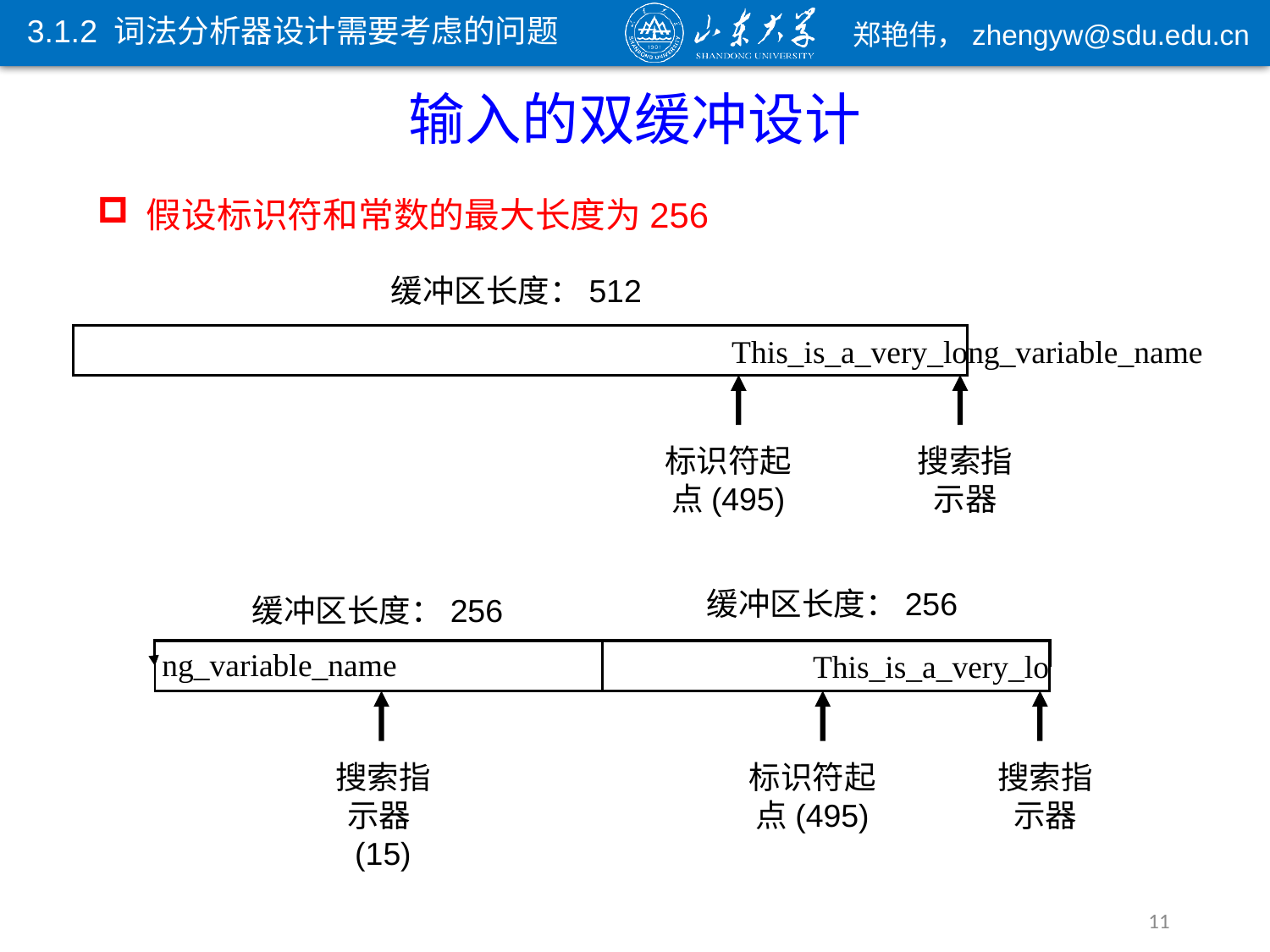

3.1.2 词法分析器设计需要考虑的问题
输入的双缓冲设计
 假设标识符和常数的最大长度为256
缓冲区长度：512

This_is_a_very_long_variable_name

标识符起点(495)

搜索指示器
缓冲区长度：256
缓冲区长度：256
ng_variable_name
This_is_a_very_lo

搜索指示器(15)

标识符起点(495)

搜索指示器
11